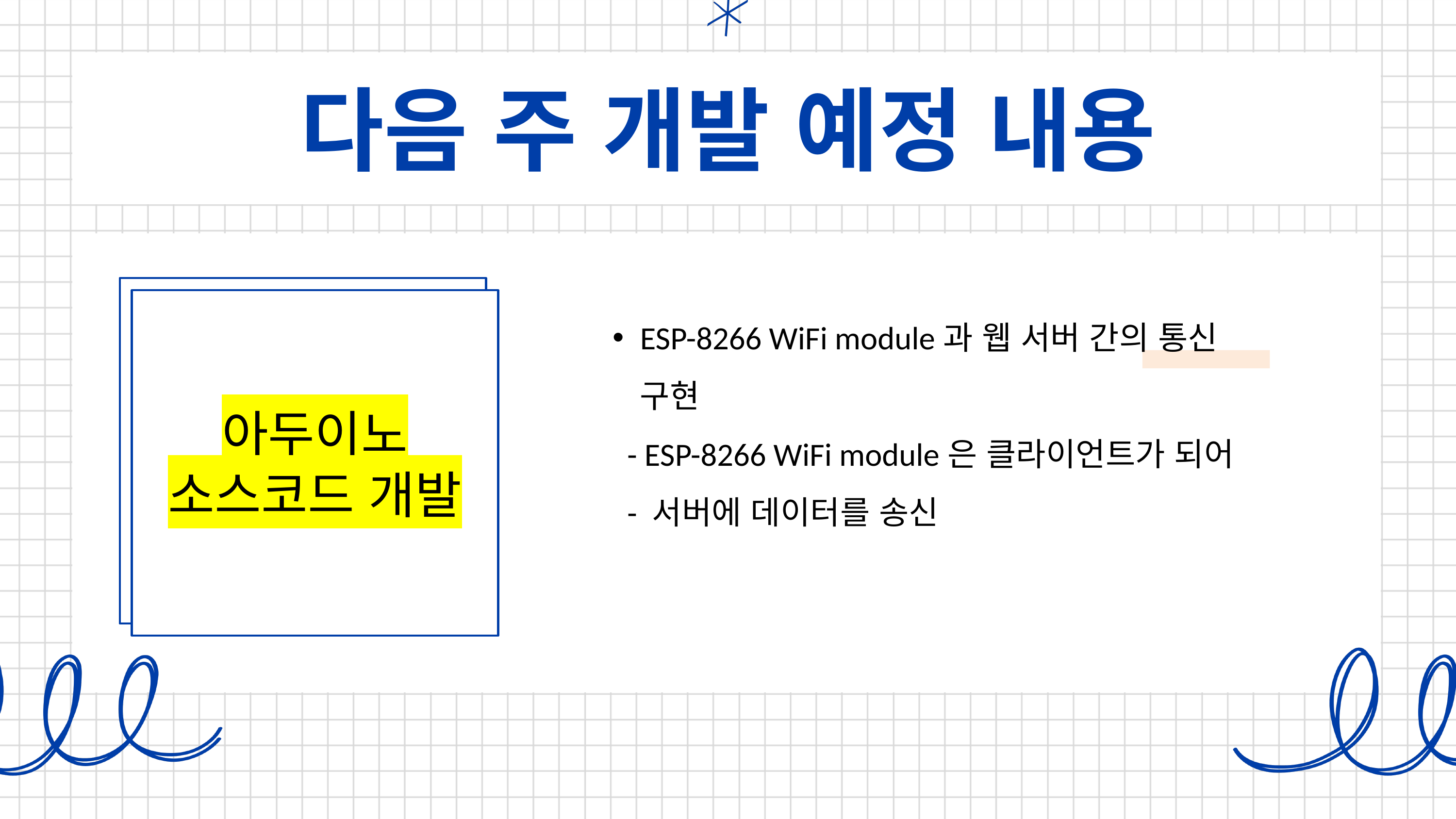

다음 주 개발 예정 내용

ESP-8266 WiFi module과 웹 서버 간의 통신 구현
  - ESP-8266 WiFi module은 클라이언트가 되어
  - 서버에 데이터를 송신
적용되는
세부 기술 목록
아두이노 소스코드 개발